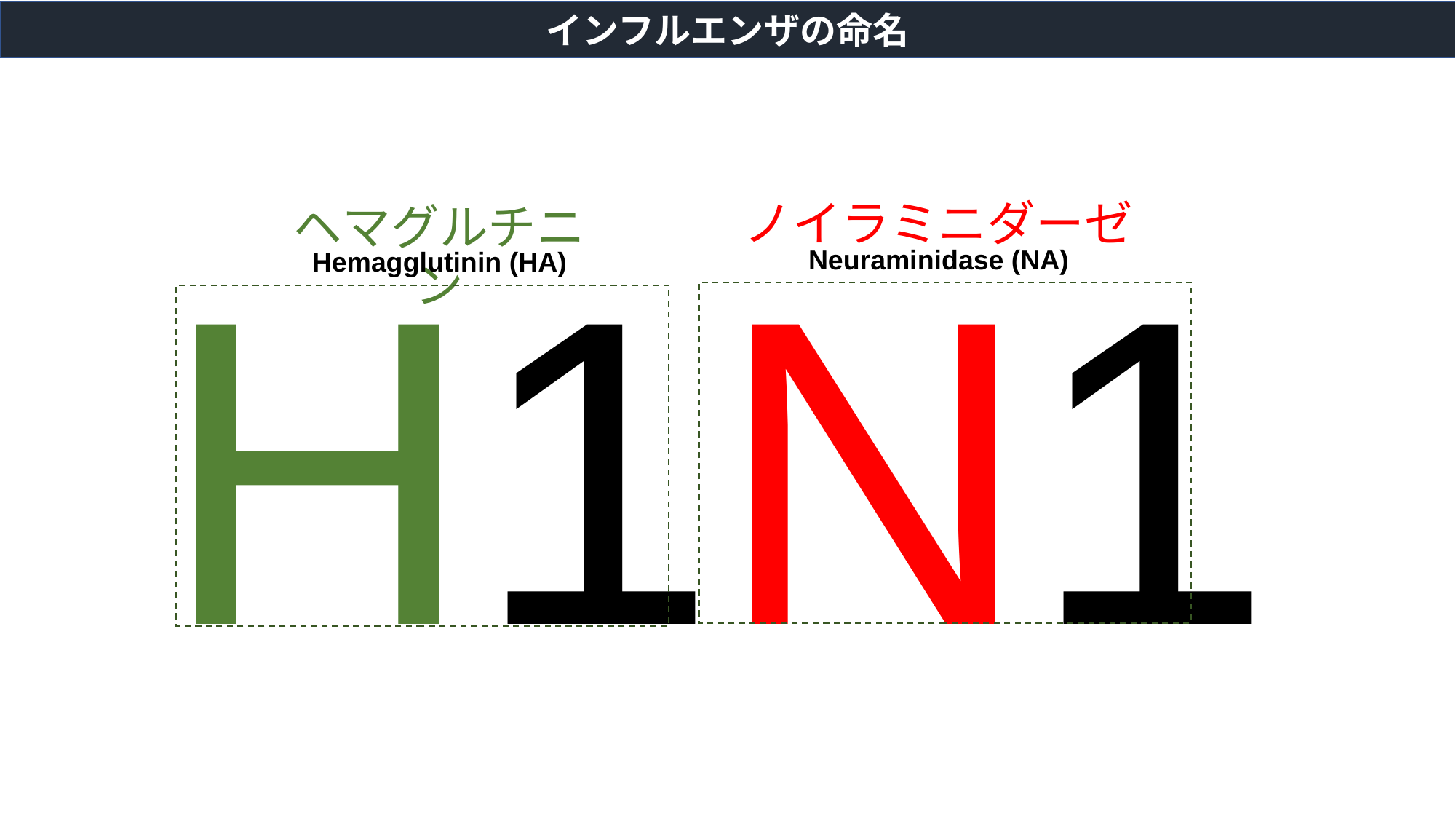

インフルエンザの命名
H1N1
ノイラミニダーゼ
ヘマグルチニン
Neuraminidase (NA)
Hemagglutinin (HA)